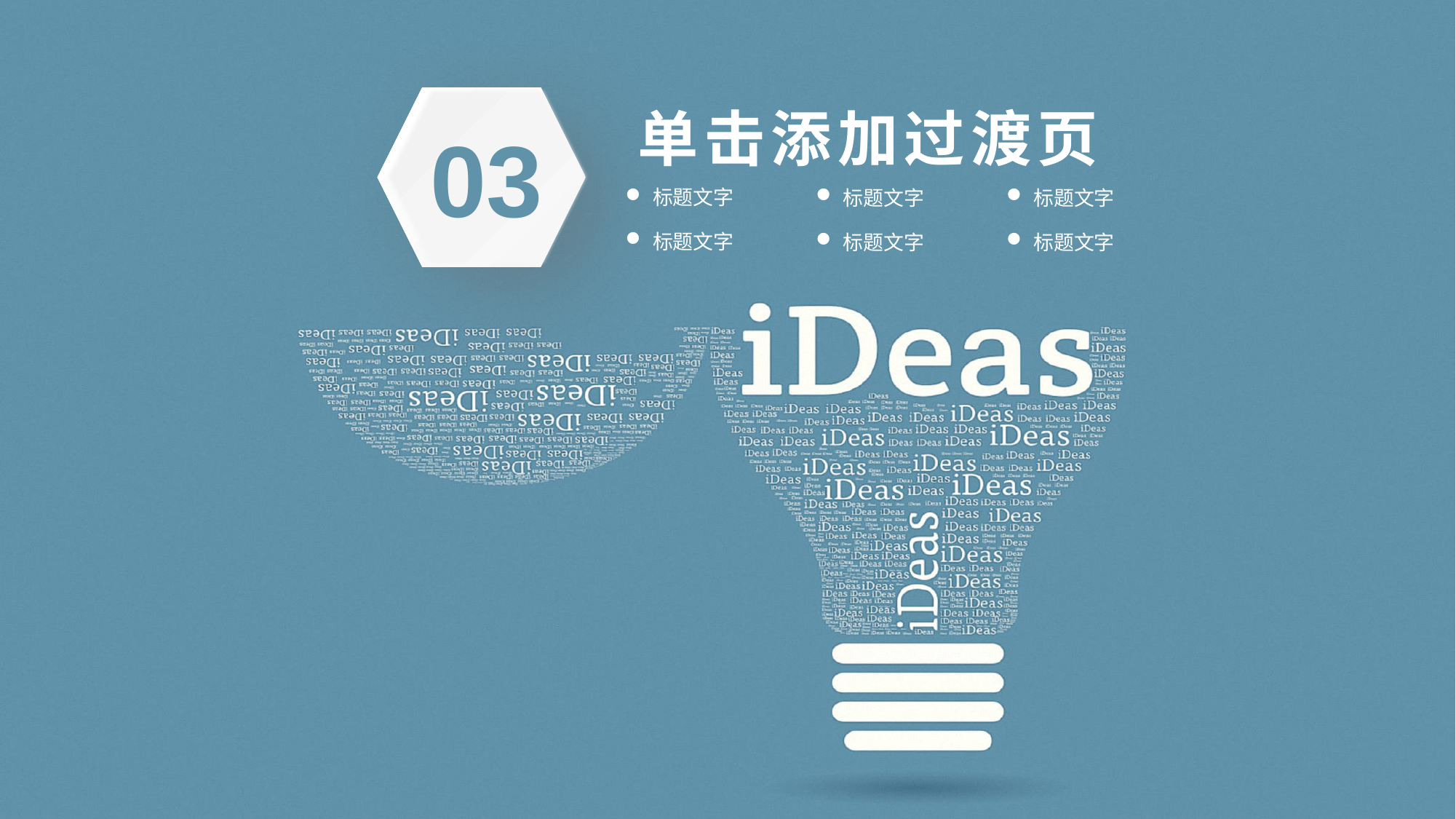

03
单击添加过渡页
标题文字
标题文字
标题文字
标题文字
标题文字
标题文字